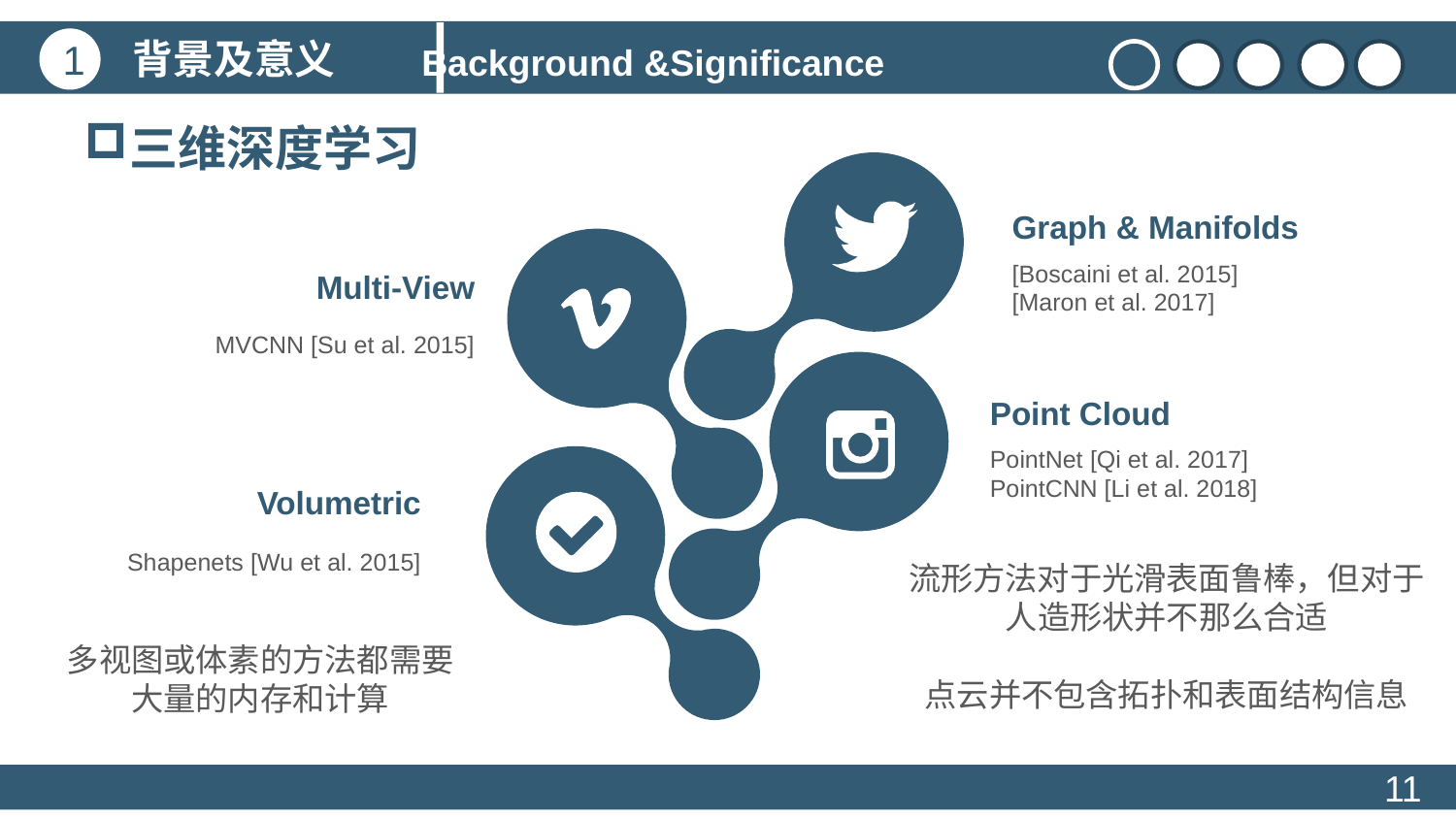

背景及意义
1
Background &Significance
三维深度学习

Graph & Manifolds
[Boscaini et al. 2015]
[Maron et al. 2017]

Multi-View
MVCNN [Su et al. 2015]
Point Cloud
PointNet [Qi et al. 2017]
PointCNN [Li et al. 2018]

Volumetric
Shapenets [Wu et al. 2015]

流形方法对于光滑表面鲁棒，但对于人造形状并不那么合适

点云并不包含拓扑和表面结构信息
多视图或体素的方法都需要大量的内存和计算
11